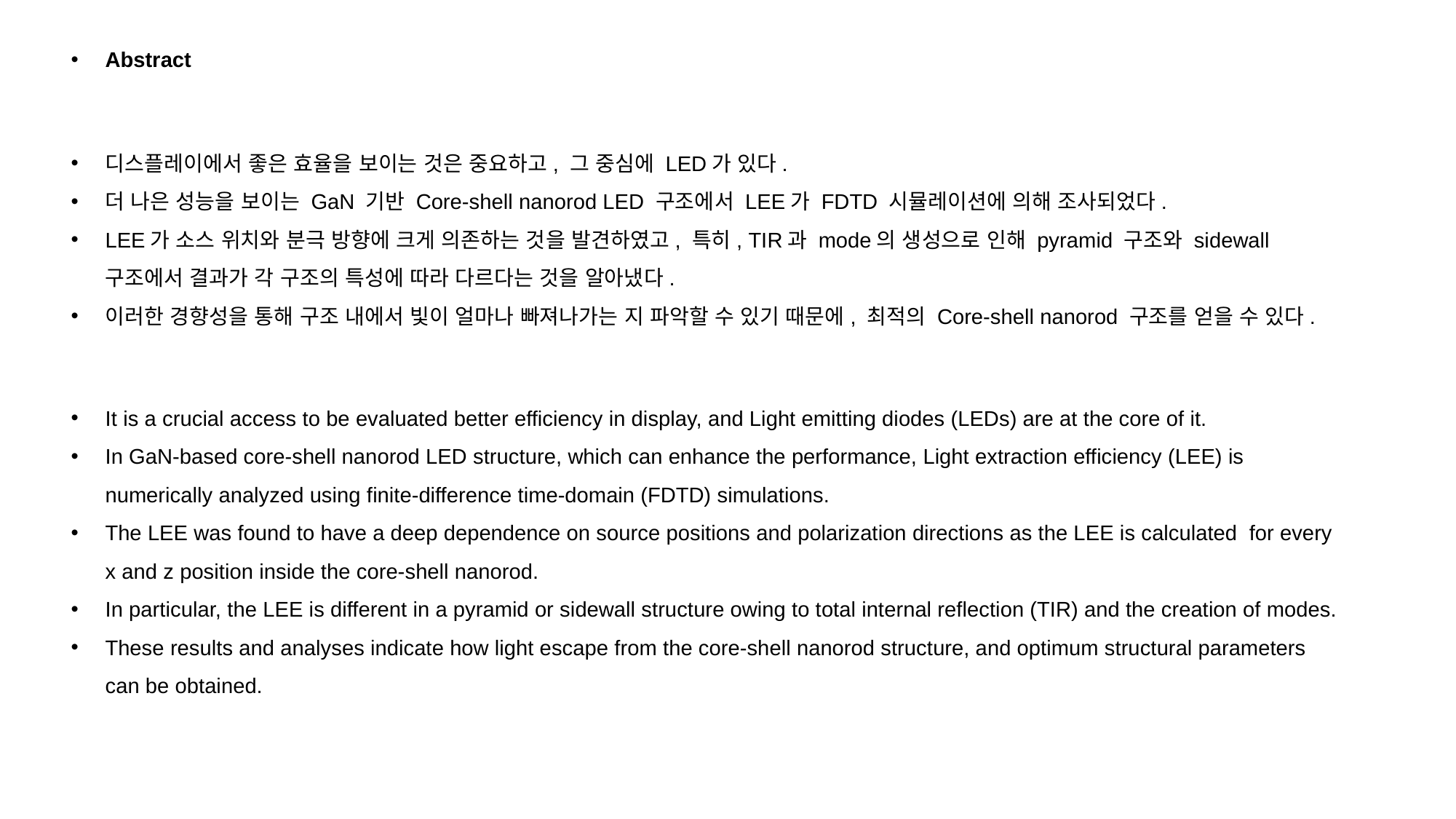

Abstract
디스플레이에서 좋은 효율을 보이는 것은 중요하고, 그 중심에 LED가 있다.
더 나은 성능을 보이는 GaN 기반 Core-shell nanorod LED 구조에서 LEE가 FDTD 시뮬레이션에 의해 조사되었다.
LEE가 소스 위치와 분극 방향에 크게 의존하는 것을 발견하였고, 특히, TIR과 mode의 생성으로 인해 pyramid 구조와 sidewall 구조에서 결과가 각 구조의 특성에 따라 다르다는 것을 알아냈다.
이러한 경향성을 통해 구조 내에서 빛이 얼마나 빠져나가는 지 파악할 수 있기 때문에, 최적의 Core-shell nanorod 구조를 얻을 수 있다.
It is a crucial access to be evaluated better efficiency in display, and Light emitting diodes (LEDs) are at the core of it.
In GaN-based core-shell nanorod LED structure, which can enhance the performance, Light extraction efficiency (LEE) is numerically analyzed using finite-difference time-domain (FDTD) simulations.
The LEE was found to have a deep dependence on source positions and polarization directions as the LEE is calculated  for every x and z position inside the core-shell nanorod.
In particular, the LEE is different in a pyramid or sidewall structure owing to total internal reflection (TIR) and the creation of modes.
These results and analyses indicate how light escape from the core-shell nanorod structure, and optimum structural parameters can be obtained.